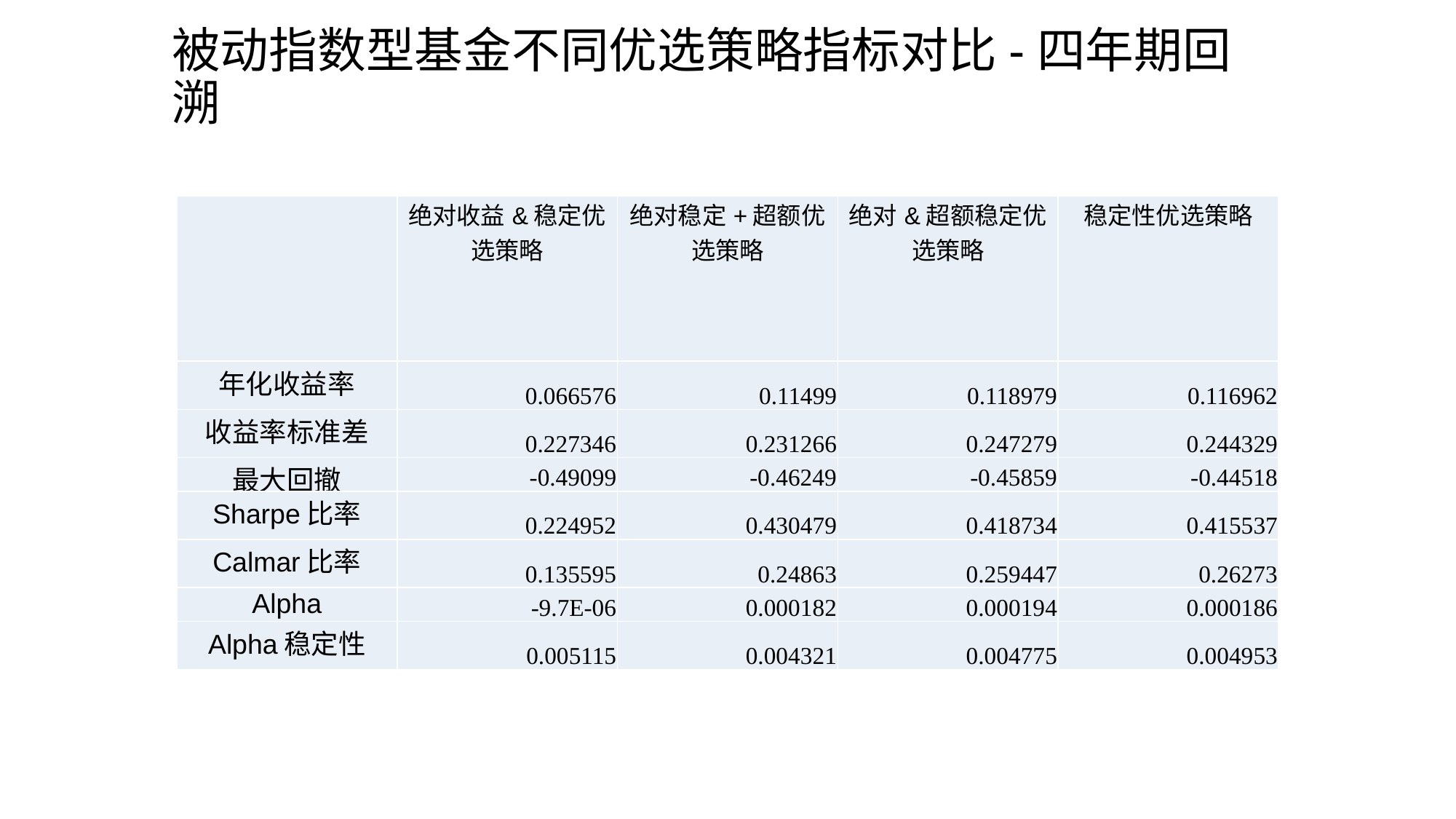

# 被动指数型基金不同优选策略指标对比-四年期回溯
|  | 绝对收益&稳定优选策略 | 绝对稳定+超额优选策略 | 绝对&超额稳定优选策略 | 稳定性优选策略 |
| --- | --- | --- | --- | --- |
| 年化收益率 | 0.066576 | 0.11499 | 0.118979 | 0.116962 |
| 收益率标准差 | 0.227346 | 0.231266 | 0.247279 | 0.244329 |
| 最大回撤 | -0.49099 | -0.46249 | -0.45859 | -0.44518 |
| Sharpe比率 | 0.224952 | 0.430479 | 0.418734 | 0.415537 |
| Calmar比率 | 0.135595 | 0.24863 | 0.259447 | 0.26273 |
| Alpha | -9.7E-06 | 0.000182 | 0.000194 | 0.000186 |
| Alpha稳定性 | 0.005115 | 0.004321 | 0.004775 | 0.004953 |